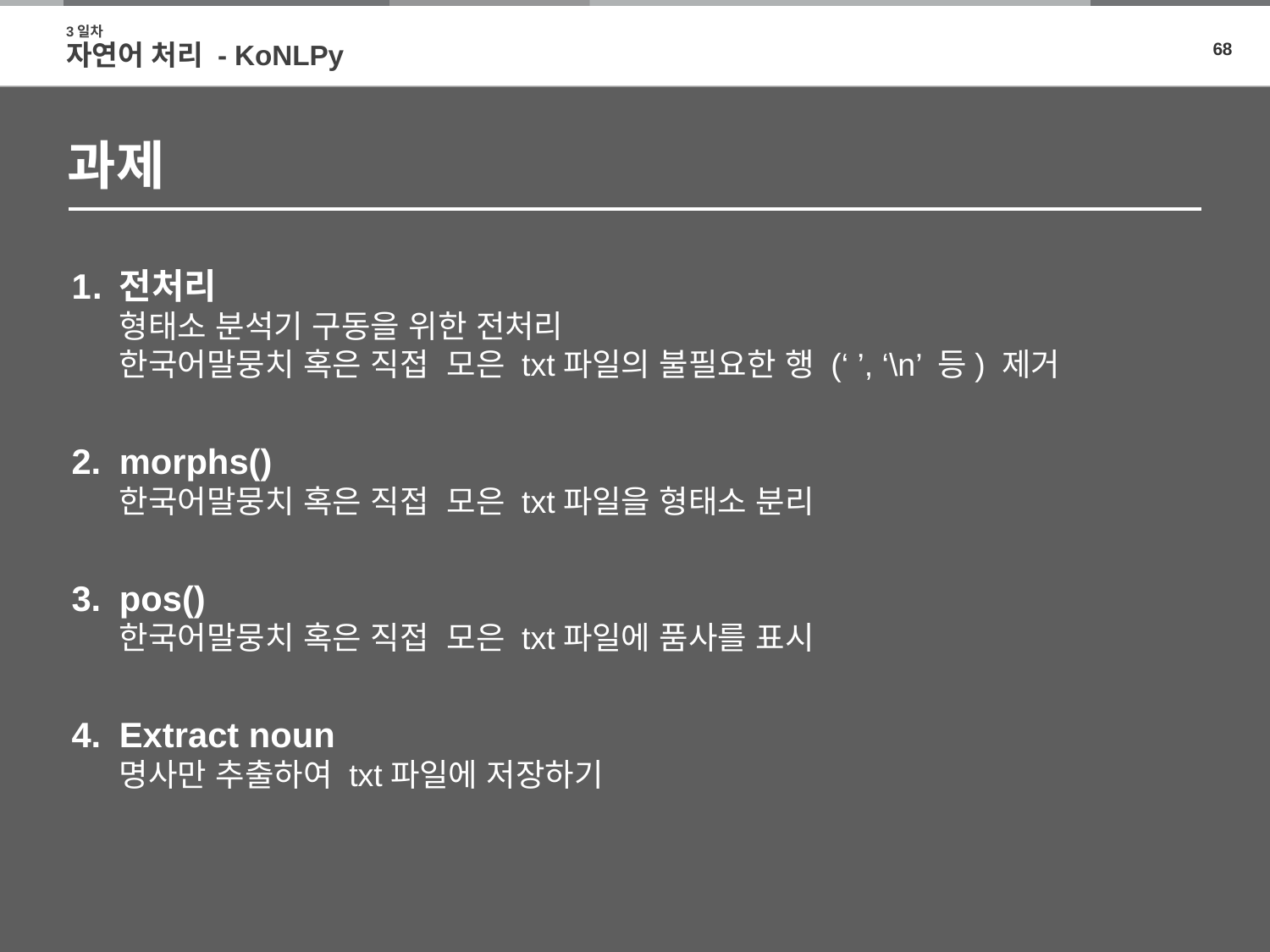

3일차
자연어 처리 - KoNLPy
# 과제
전처리
형태소 분석기 구동을 위한 전처리
한국어말뭉치 혹은 직접  모은 txt파일의 불필요한 행 (‘ ’, ‘\n’ 등) 제거

morphs()
한국어말뭉치 혹은 직접  모은 txt파일을 형태소 분리

pos()
한국어말뭉치 혹은 직접  모은 txt파일에 품사를 표시

Extract noun
명사만 추출하여 txt파일에 저장하기